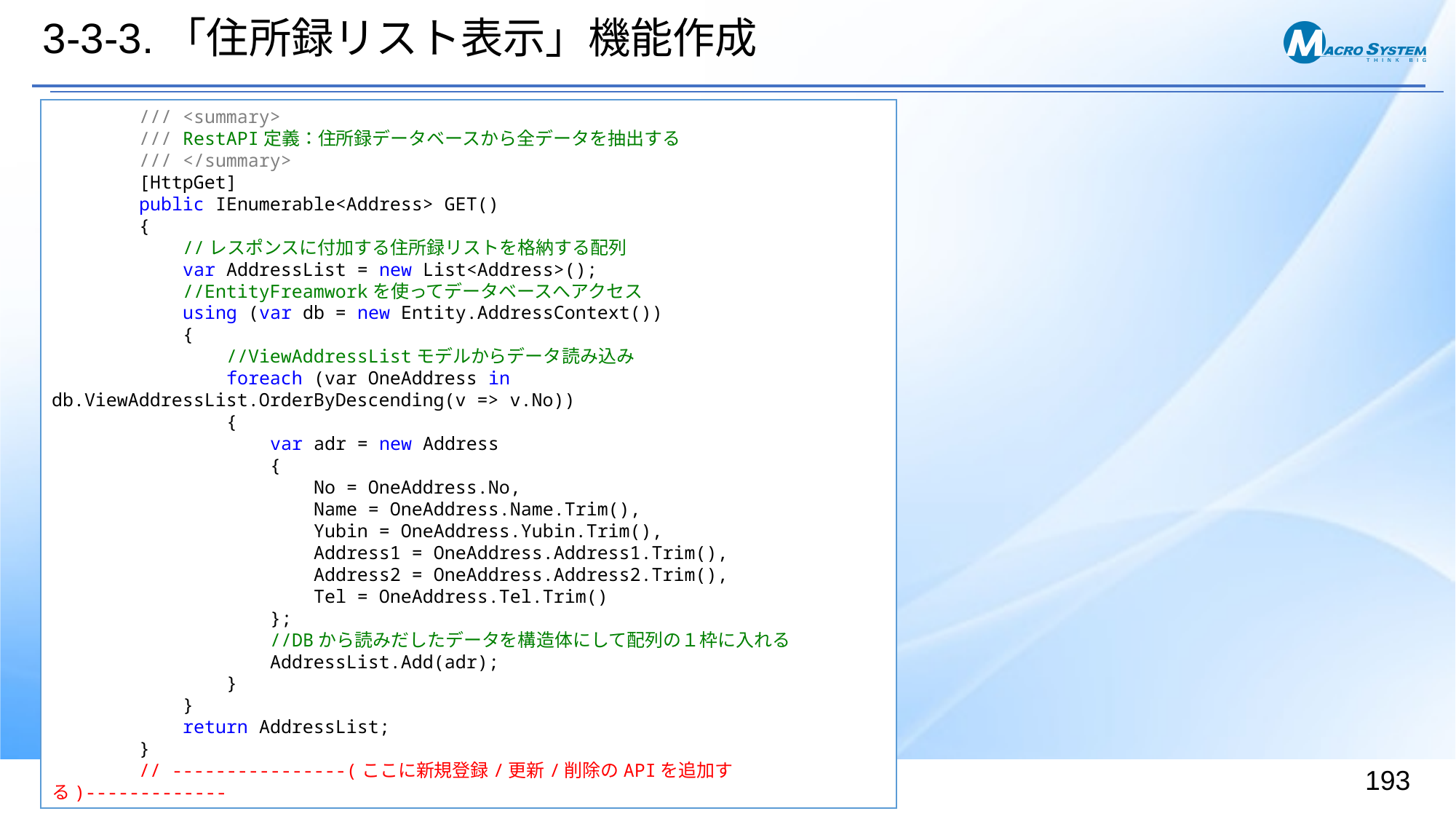

# 3-3-3.「住所録リスト表示」機能作成
        /// <summary>
        /// RestAPI定義：住所録データベースから全データを抽出する
        /// </summary>
        [HttpGet]
        public IEnumerable<Address> GET()
        {
            //レスポンスに付加する住所録リストを格納する配列
            var AddressList = new List<Address>();
            //EntityFreamworkを使ってデータベースへアクセス
            using (var db = new Entity.AddressContext())
            {
                //ViewAddressListモデルからデータ読み込み
                foreach (var OneAddress in db.ViewAddressList.OrderByDescending(v => v.No))
                {
                    var adr = new Address
                    {
                        No = OneAddress.No,
                        Name = OneAddress.Name.Trim(),
                        Yubin = OneAddress.Yubin.Trim(),
                        Address1 = OneAddress.Address1.Trim(),
                        Address2 = OneAddress.Address2.Trim(),
                        Tel = OneAddress.Tel.Trim()
                    };
                    //DBから読みだしたデータを構造体にして配列の１枠に入れる
                    AddressList.Add(adr);
                }
            }
            return AddressList;
        }
        // ----------------(ここに新規登録/更新/削除のAPIを追加する)-------------

    }